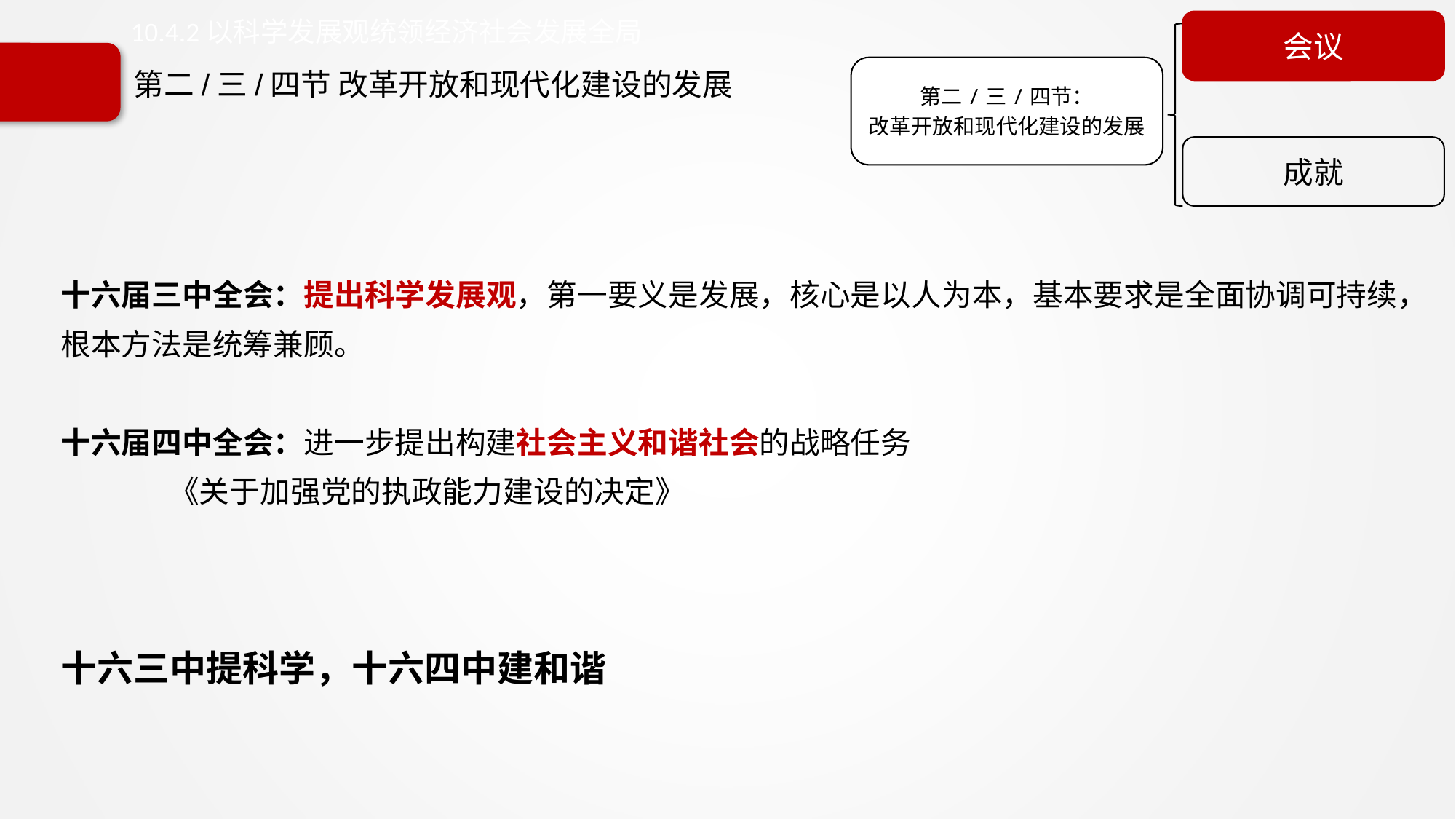

10.4.2以科学发展观统领经济社会发展全局
会议

第二/三/四节：
改革开放和现代化建设的发展
成就

# 第二/三/四节 改革开放和现代化建设的发展

十六届三中全会：提出科学发展观，第一要义是发展，核心是以人为本，基本要求是全面协调可持续，根本方法是统筹兼顾。

十六届四中全会：进一步提出构建社会主义和谐社会的战略任务
               《关于加强党的执政能力建设的决定》

十六三中提科学，十六四中建和谐